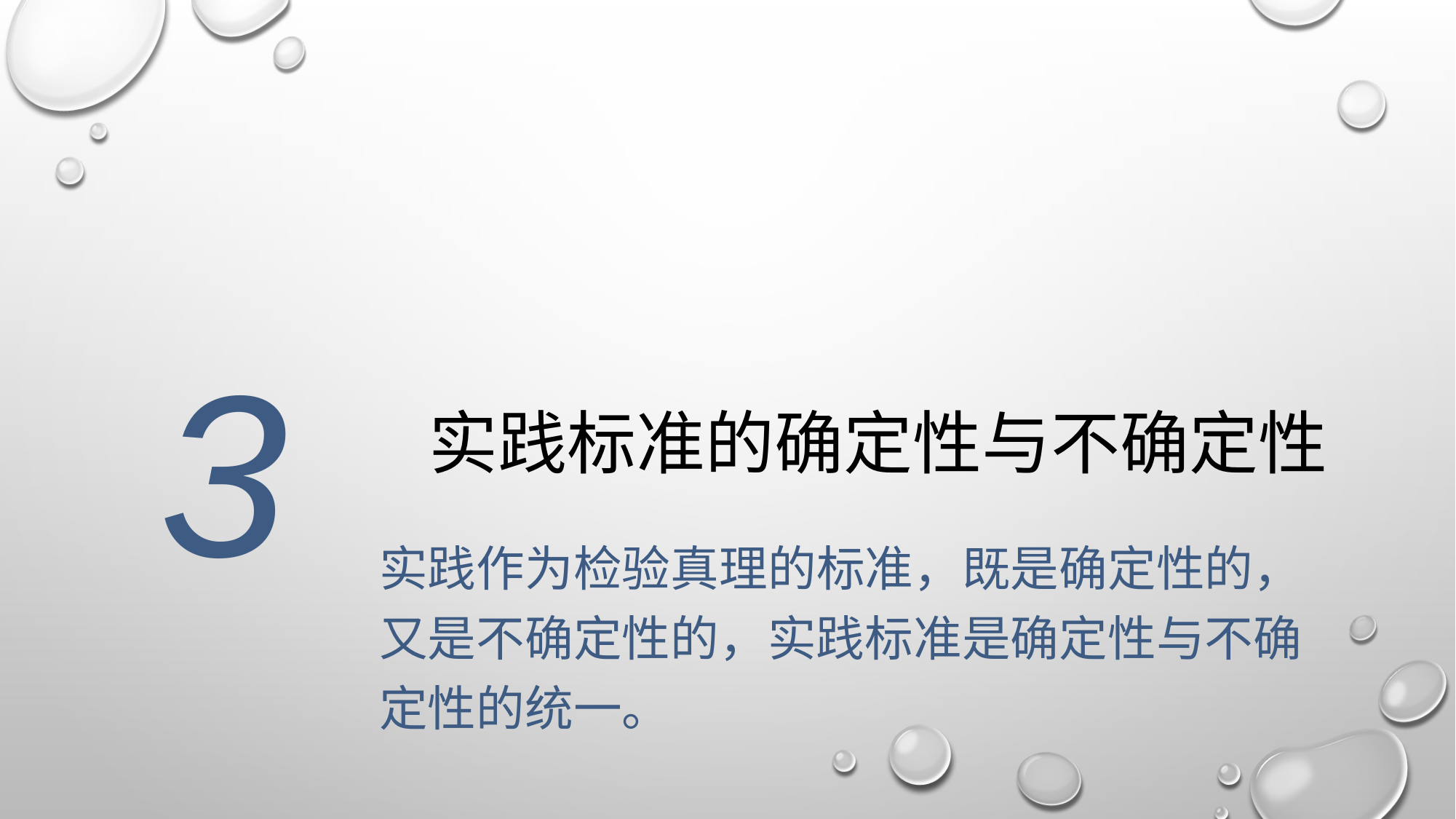

3
# 实践标准的确定性与不确定性
实践作为检验真理的标准，既是确定性的，又是不确定性的，实践标准是确定性与不确定性的统一。